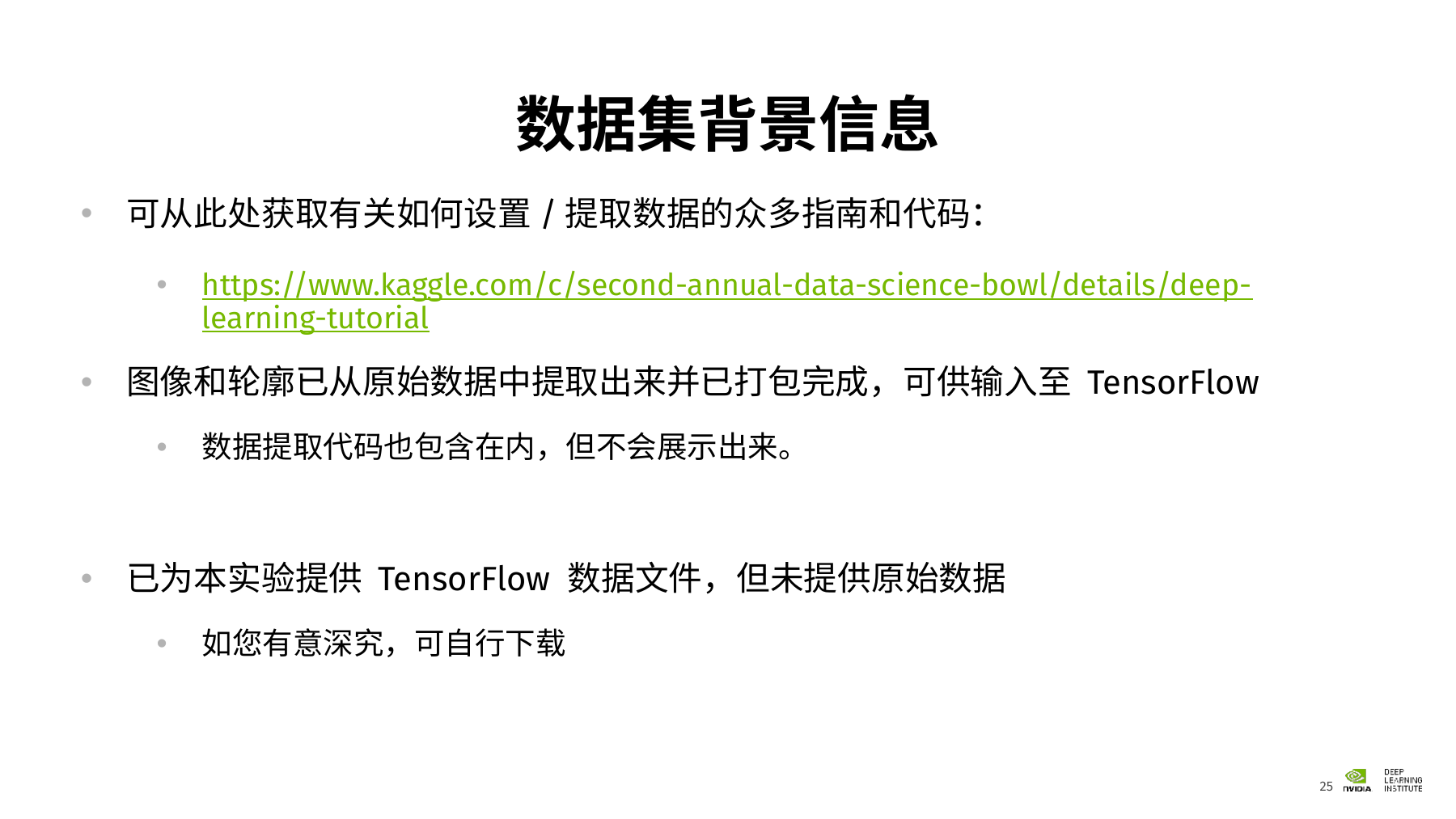

# 数据集背景信息
可从此处获取有关如何设置/提取数据的众多指南和代码：

https://www.kaggle.com/c/second-annual-data-science-bowl/details/deep-learning-tutorial
图像和轮廓已从原始数据中提取出来并已打包完成，可供输入至 TensorFlow
数据提取代码也包含在内，但不会展示出来。

已为本实验提供 TensorFlow 数据文件，但未提供原始数据
如您有意深究，可自行下载